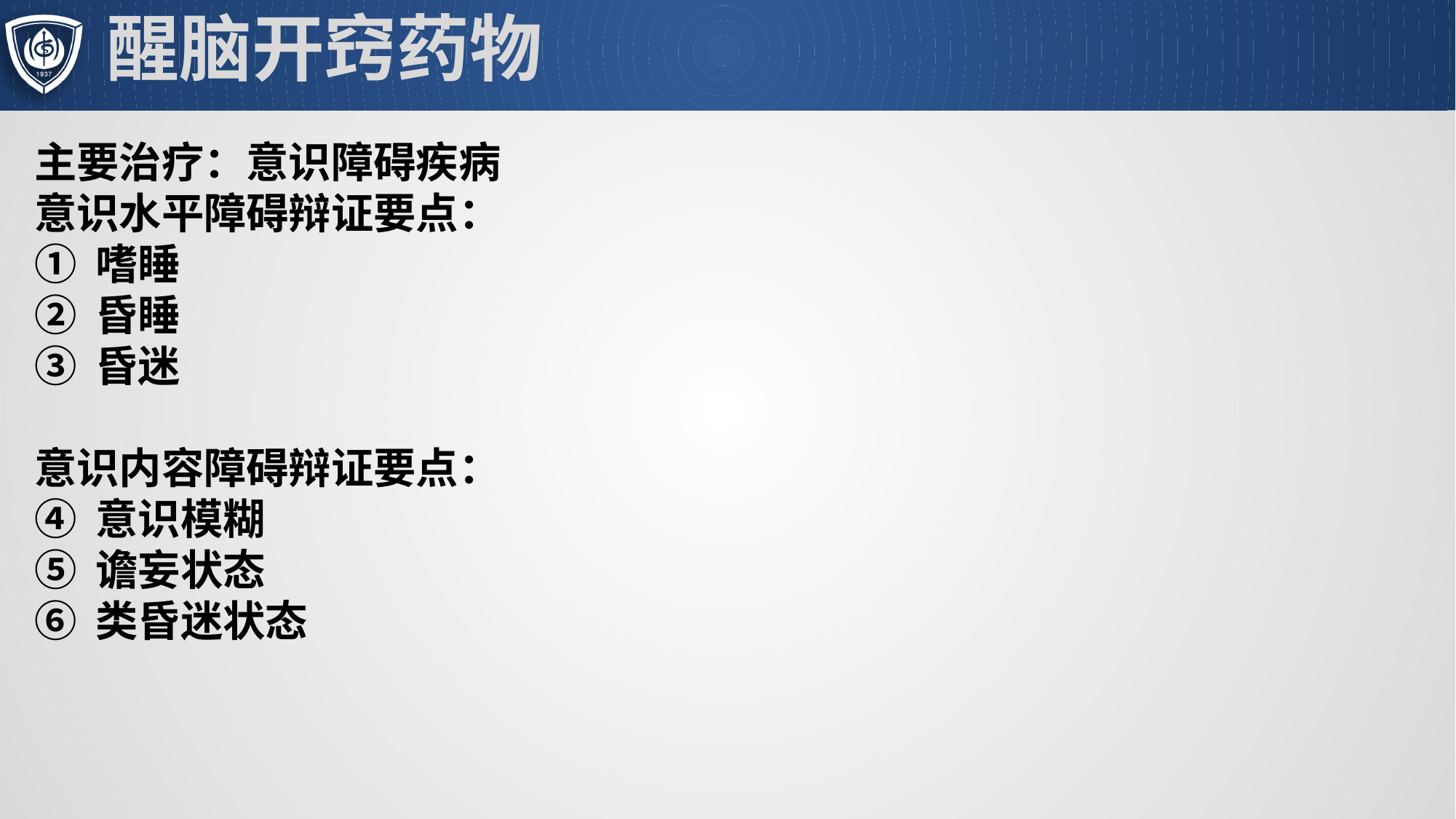

# 醒脑开窍药物
主要治疗：意识障碍疾病
意识水平障碍辩证要点：
嗜睡
昏睡
昏迷

意识内容障碍辩证要点：
意识模糊
谵妄状态
类昏迷状态